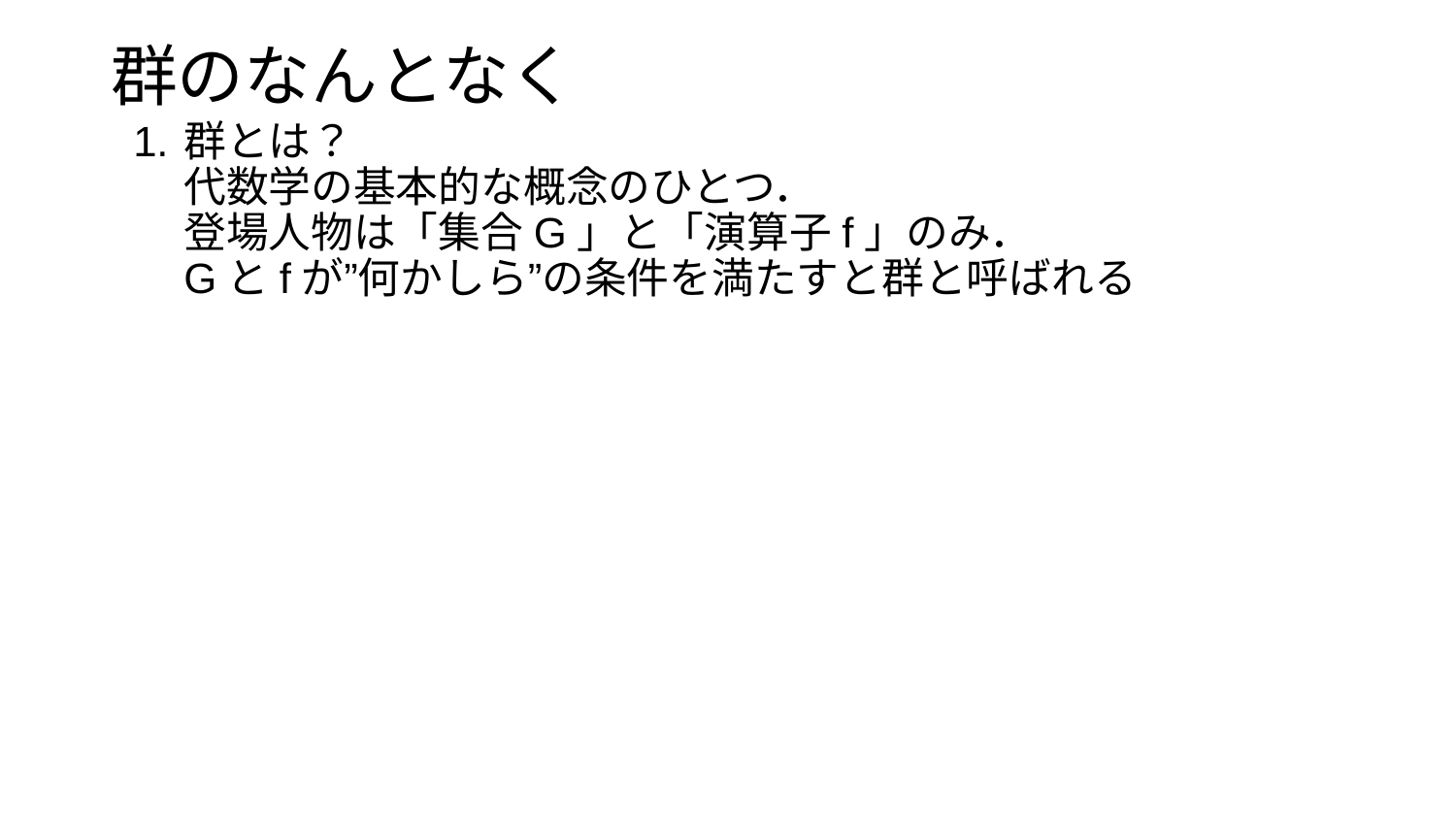

# 群のなんとなく
群とは？
代数学の基本的な概念のひとつ．
登場人物は「集合G」と「演算子f」のみ．
Gとfが”何かしら”の条件を満たすと群と呼ばれる